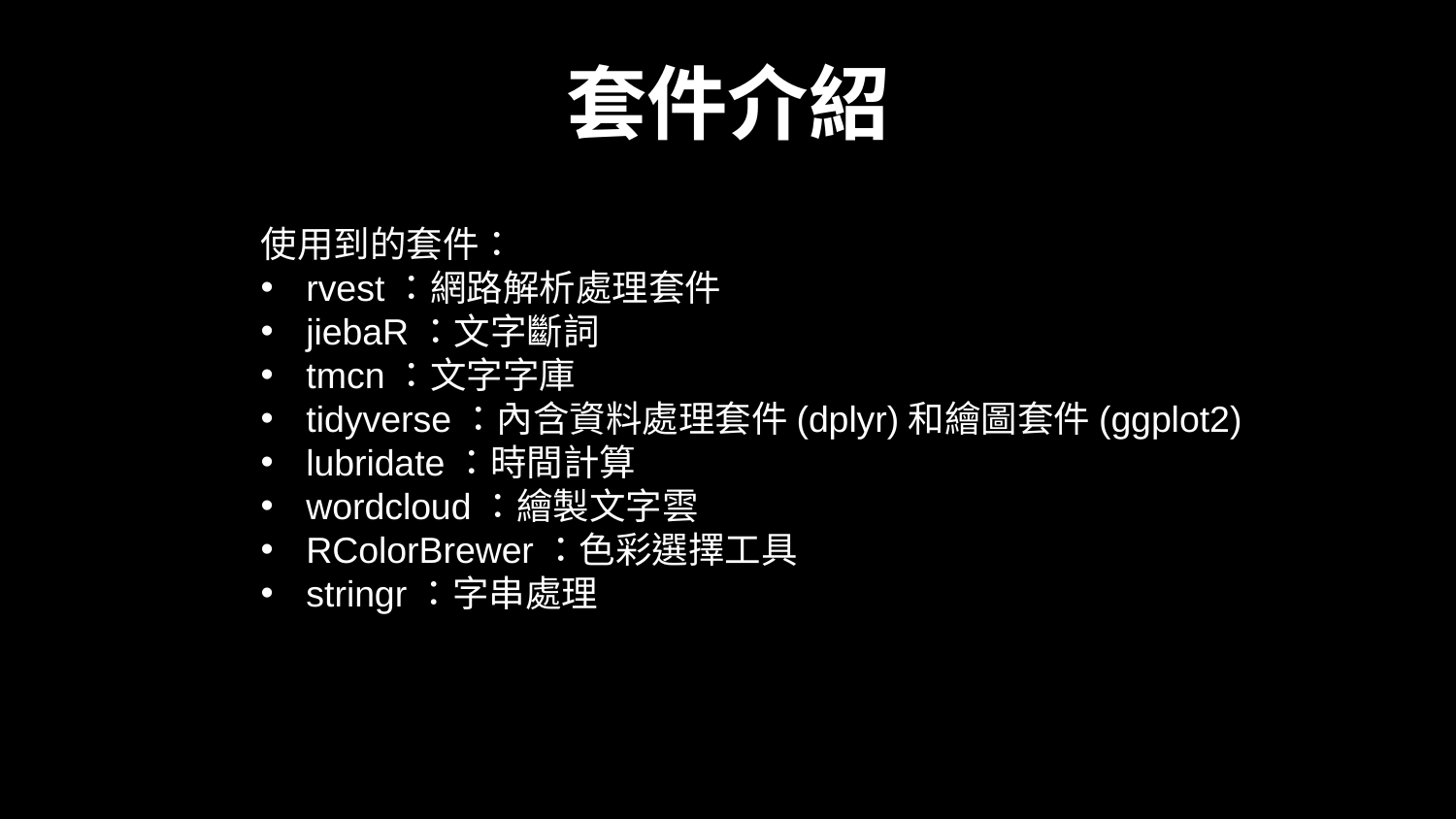

套件介紹
使用到的套件：
rvest：網路解析處理套件
jiebaR：文字斷詞
tmcn：文字字庫
tidyverse：內含資料處理套件(dplyr)和繪圖套件(ggplot2)
lubridate：時間計算
wordcloud：繪製文字雲
RColorBrewer：色彩選擇工具
stringr：字串處理